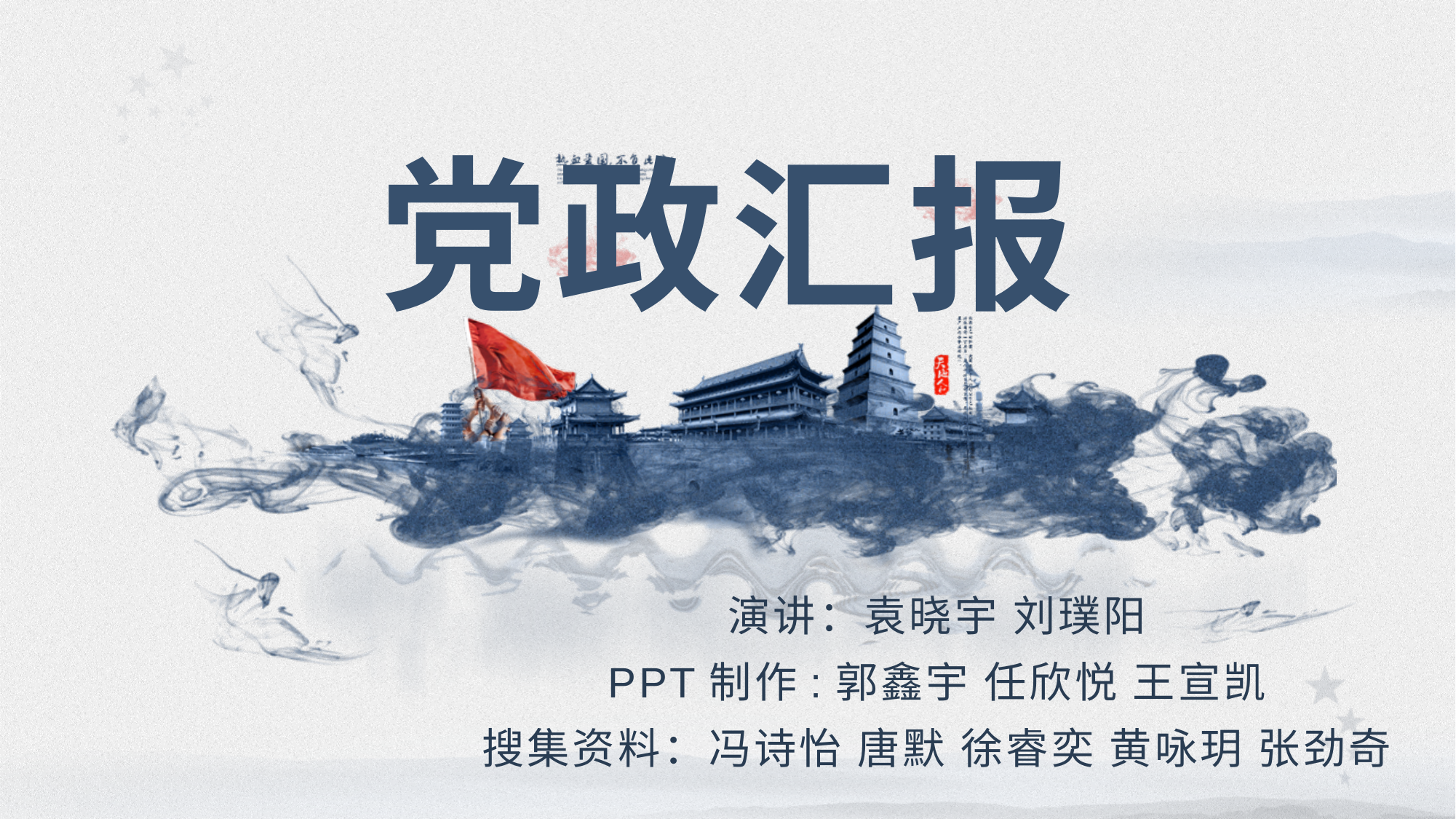

# 党政汇报
演讲：袁晓宇 刘璞阳
PPT制作:郭鑫宇 任欣悦 王宣凯
搜集资料：冯诗怡 唐默 徐睿奕 黄咏玥 张劲奇